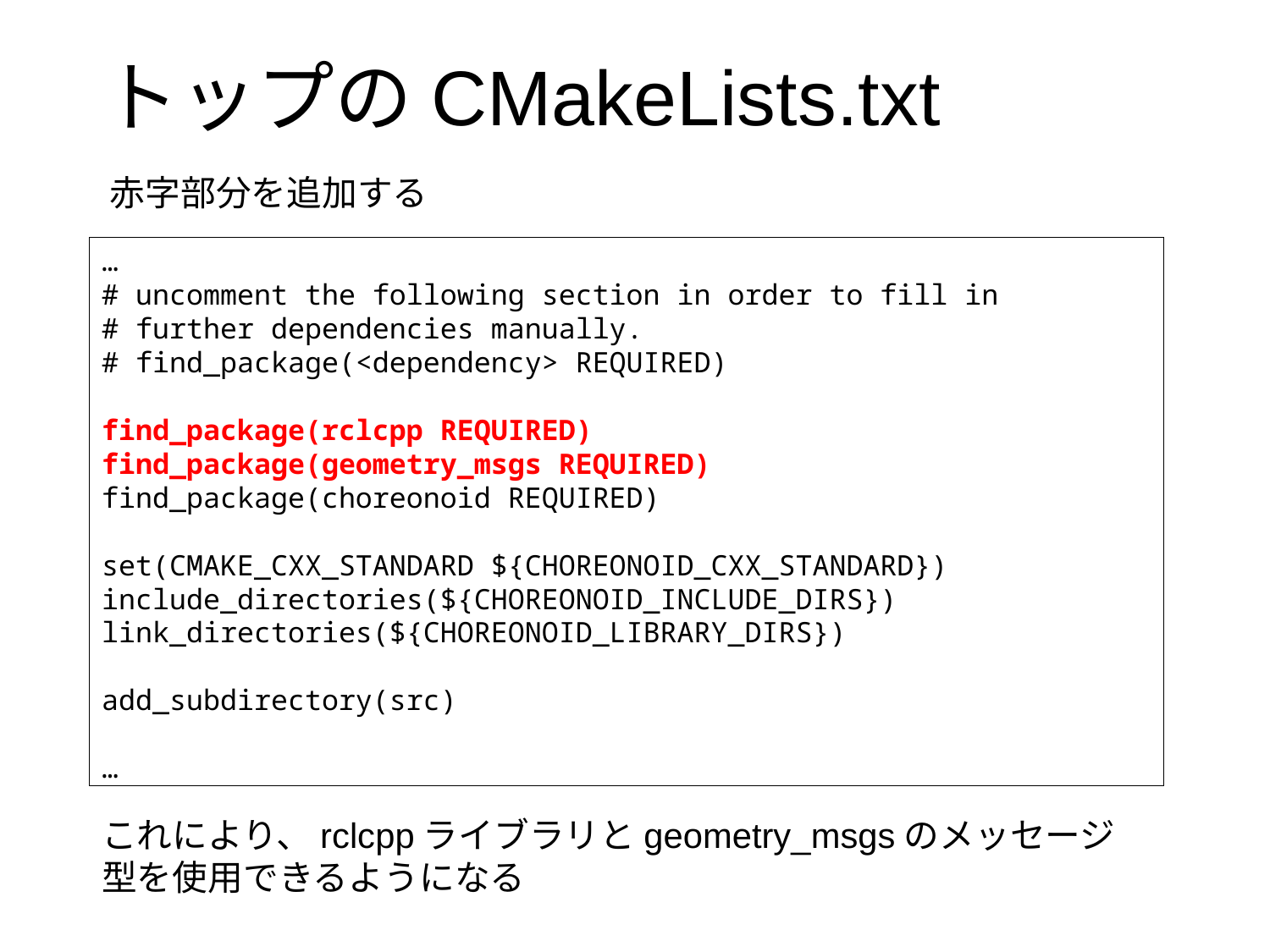

# トップのCMakeLists.txt
赤字部分を追加する
…
# uncomment the following section in order to fill in
# further dependencies manually.
# find_package(<dependency> REQUIRED)

find_package(rclcpp REQUIRED)
find_package(geometry_msgs REQUIRED)
find_package(choreonoid REQUIRED)

set(CMAKE_CXX_STANDARD ${CHOREONOID_CXX_STANDARD})
include_directories(${CHOREONOID_INCLUDE_DIRS})
link_directories(${CHOREONOID_LIBRARY_DIRS})

add_subdirectory(src)

…
これにより、rclcppライブラリとgeometry_msgsのメッセージ型を使用できるようになる